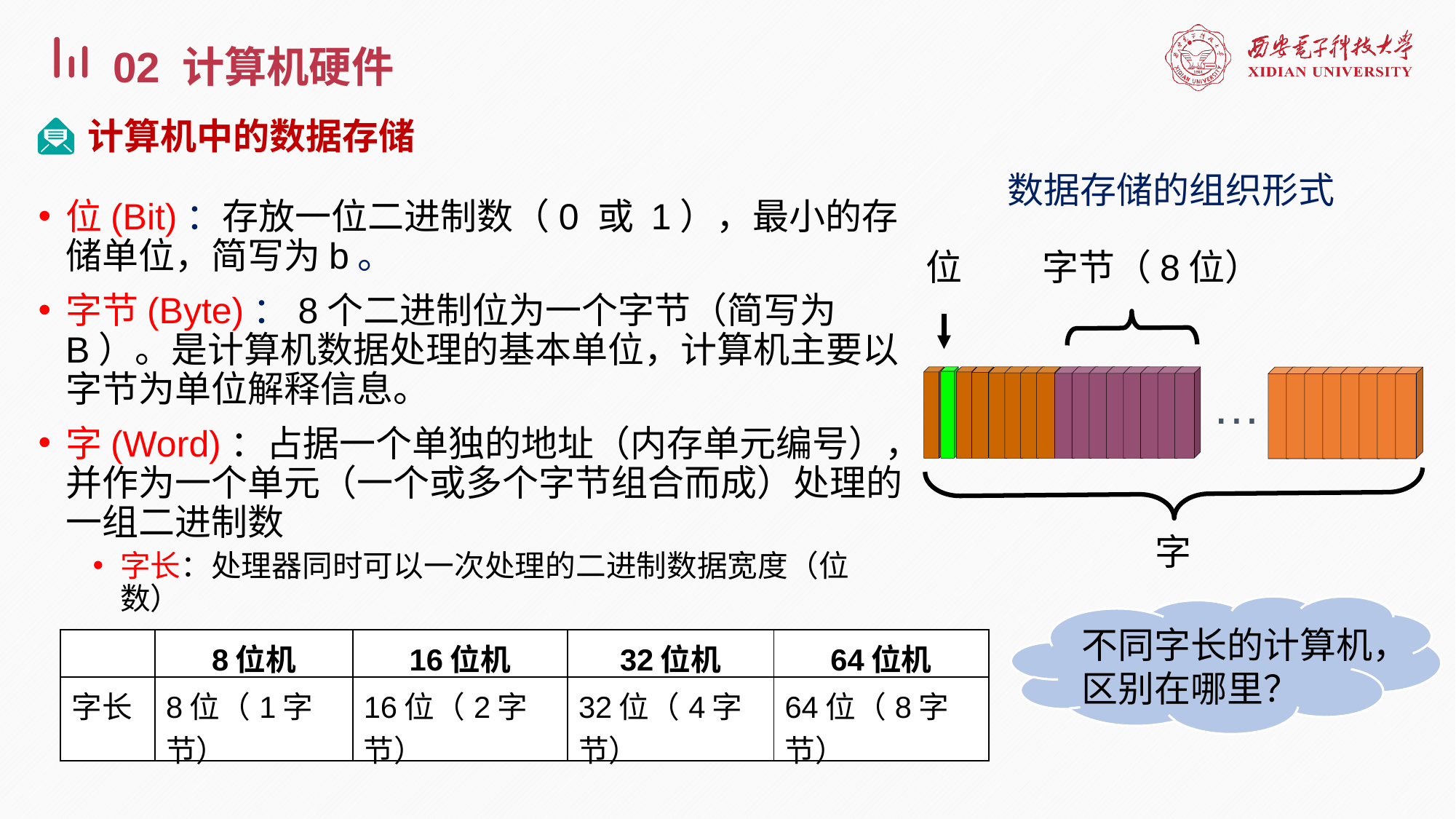

02 计算机硬件
计算机中的数据存储

数据存储的组织形式
位(Bit)：存放一位二进制数（0 或 1），最小的存储单位，简写为b。
字节(Byte)：8个二进制位为一个字节（简写为B）。是计算机数据处理的基本单位，计算机主要以字节为单位解释信息。
字(Word)：占据一个单独的地址（内存单元编号），并作为一个单元（一个或多个字节组合而成）处理的一组二进制数
字长：处理器同时可以一次处理的二进制数据宽度（位数）
位
字节（8位）

…
字
不同字长的计算机，
区别在哪里？
|  | 8位机 | 16位机 | 32位机 | 64位机 |
| --- | --- | --- | --- | --- |
| 字长 | 8位（1字节） | 16位（2字节） | 32位（4字节） | 64位（8字节） |